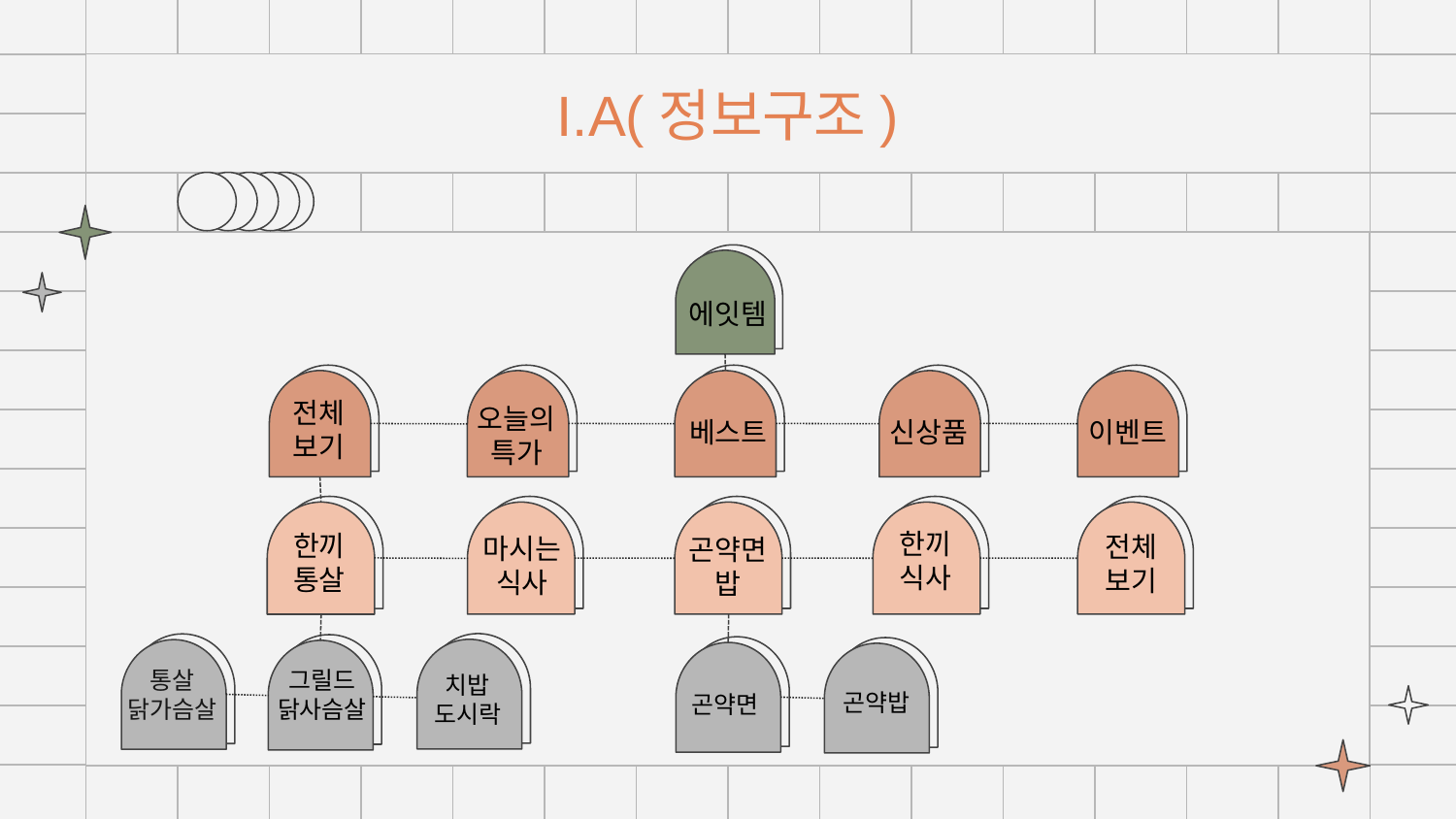

# I.A(정보구조)

에잇템

전체
보기
오늘의
특가
베스트
신상품
이벤트

한끼
식사
한끼
통살
전체
보기
마시는
식사
곤약면
밥

통살 닭가슴살
그릴드
닭사슴살
치밥
도시락
곤약밥
곤약면